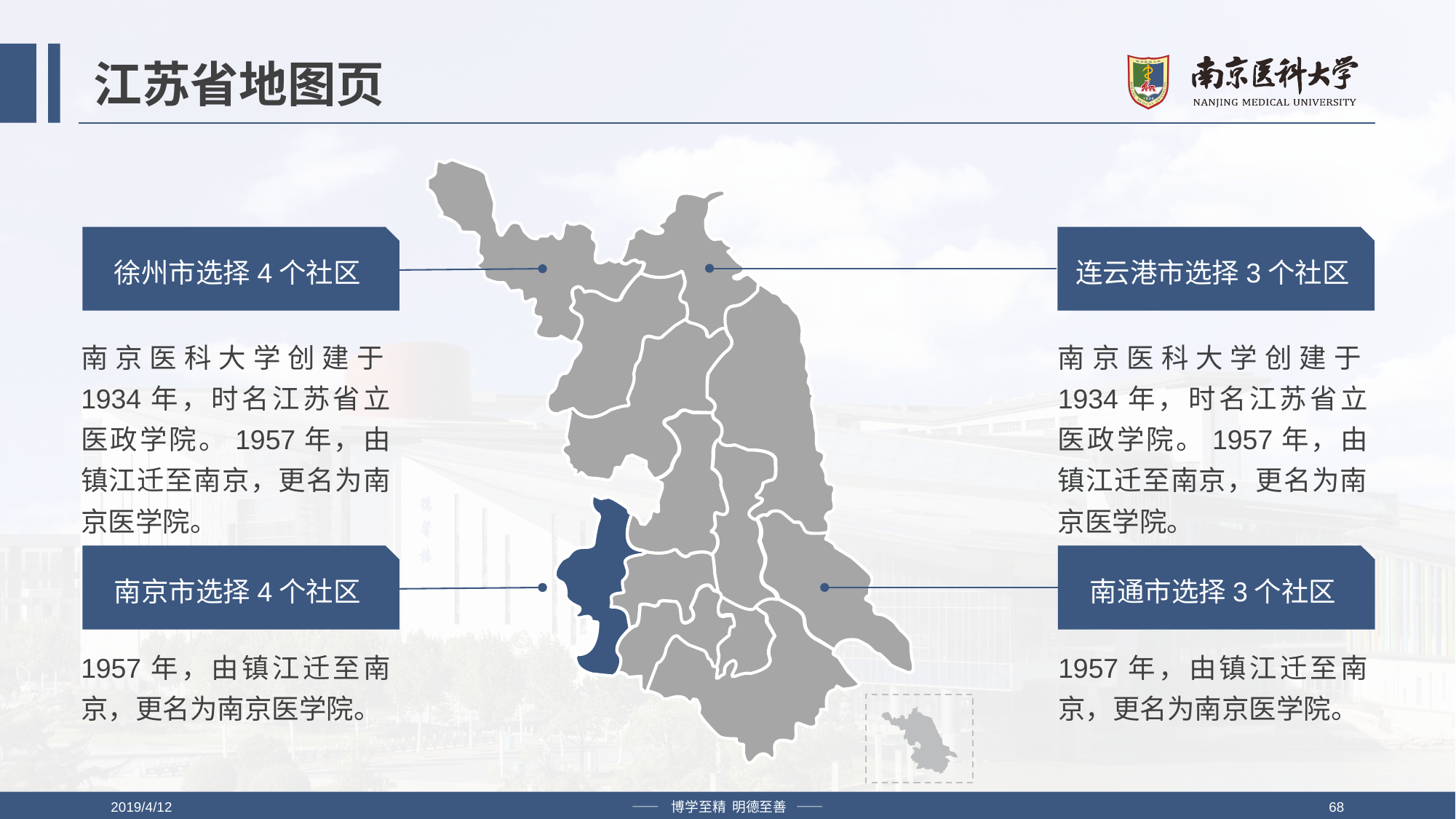

# 江苏省地图页

徐州市选择4个社区
连云港市选择3个社区
南京医科大学创建于1934年，时名江苏省立医政学院。1957年，由镇江迁至南京，更名为南京医学院。
南京医科大学创建于1934年，时名江苏省立医政学院。1957年，由镇江迁至南京，更名为南京医学院。
南通市选择3个社区
南京市选择4个社区
1957年，由镇江迁至南京，更名为南京医学院。
1957年，由镇江迁至南京，更名为南京医学院。

2019/4/12
——   博学至精  明德至善   ——
68